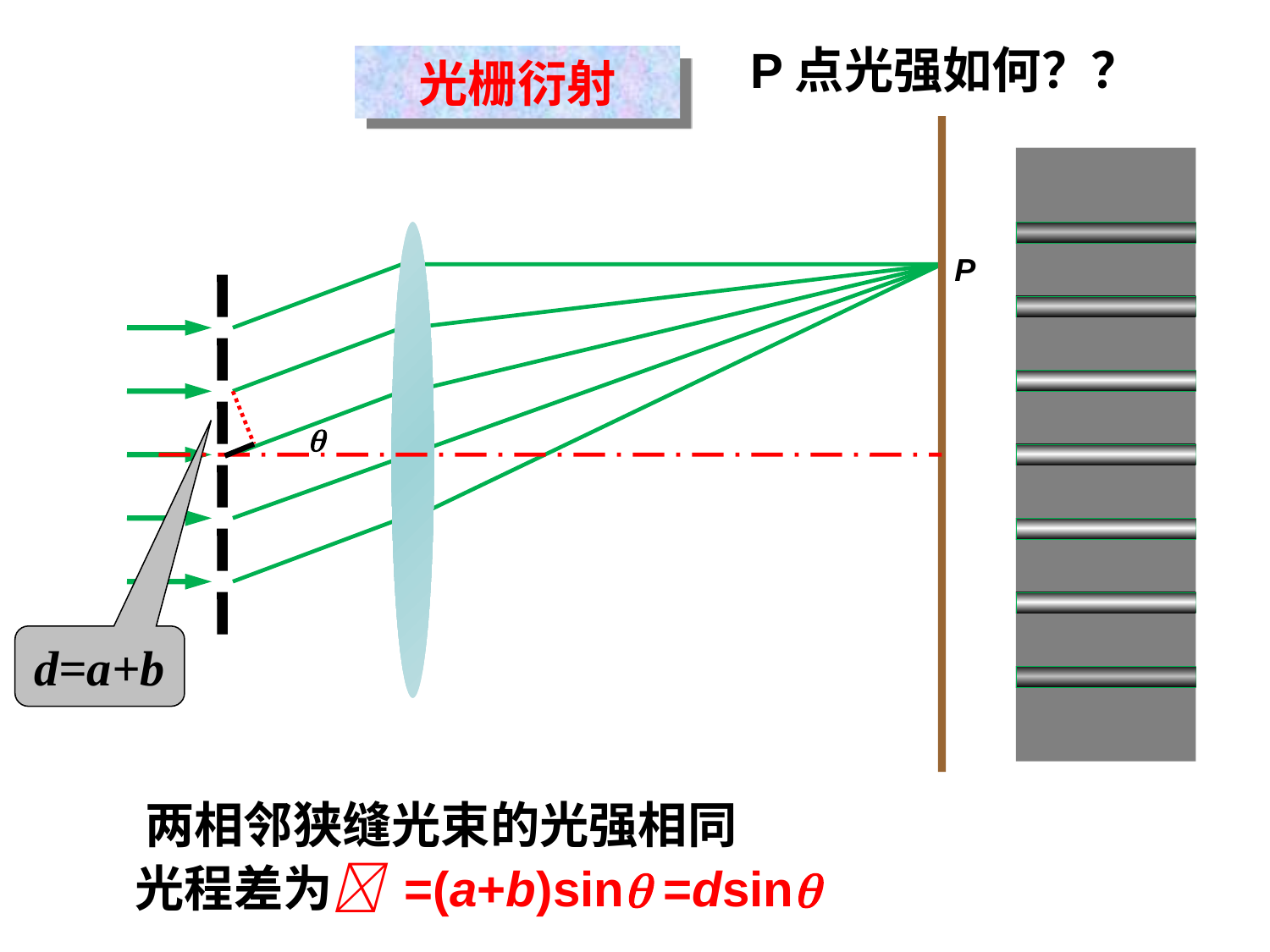

P点光强如何？？
光栅衍射

P

θ

d=a+b
两相邻狭缝光束的光强相同
光程差为δ =(a+b)sinθ =dsinθ